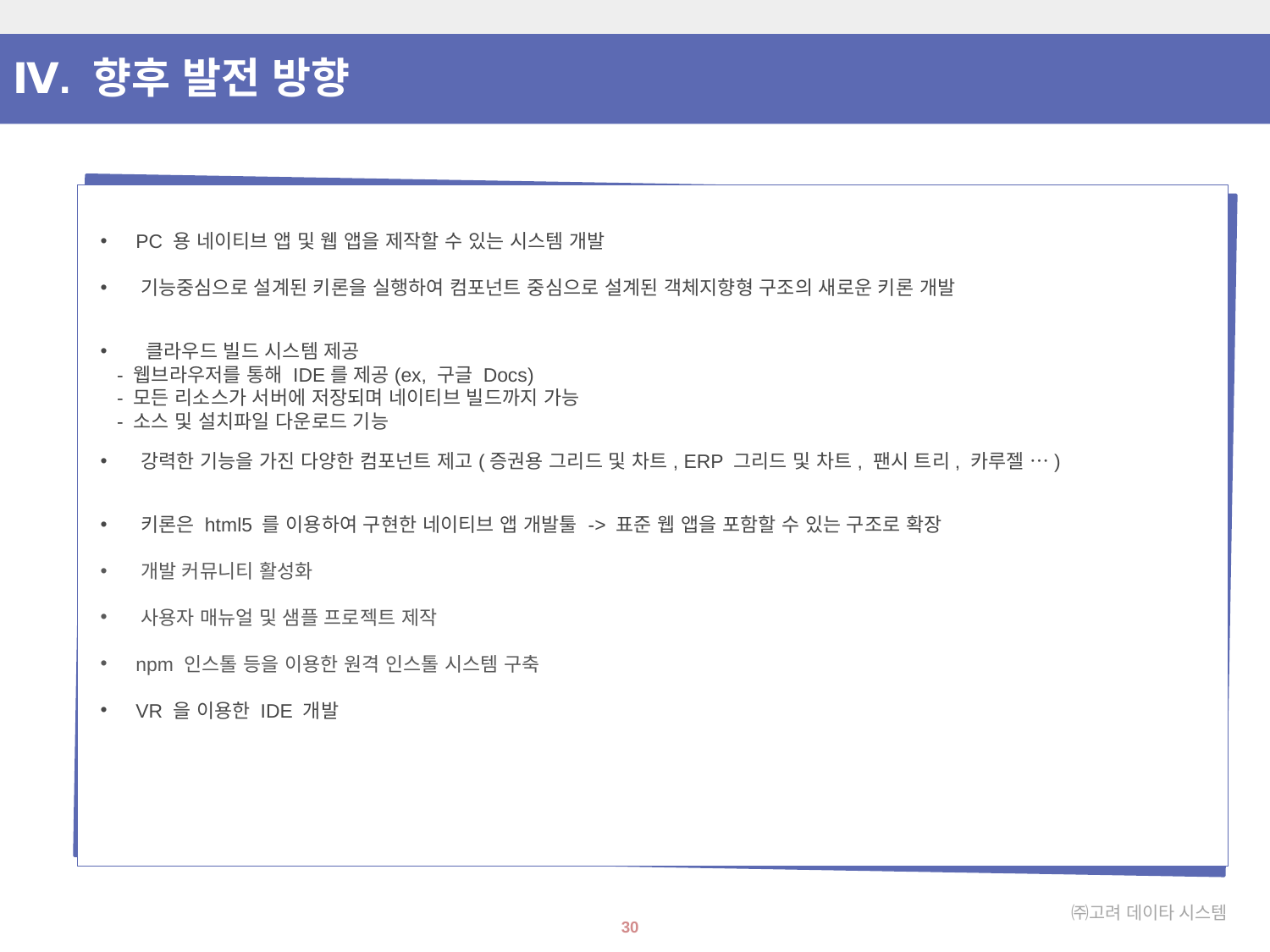

Ⅳ. 향후 발전 방향

 PC 용 네이티브 앱 및 웹 앱을 제작할 수 있는 시스템 개발

 기능중심으로 설계된 키론을 실행하여 컴포넌트 중심으로 설계된 객체지향형 구조의 새로운 키론 개발

  클라우드 빌드 시스템 제공
   - 웹브라우저를 통해 IDE를 제공(ex, 구글 Docs)
   - 모든 리소스가 서버에 저장되며 네이티브 빌드까지 가능
   - 소스 및 설치파일 다운로드 기능

 강력한 기능을 가진 다양한 컴포넌트 제고(증권용 그리드 및 차트, ERP 그리드 및 차트, 팬시 트리, 카루젤 …)

 키론은 html5 를 이용하여 구현한 네이티브 앱 개발툴 -> 표준 웹 앱을 포함할 수 있는 구조로 확장

 개발 커뮤니티 활성화

 사용자 매뉴얼 및 샘플 프로젝트 제작

 npm 인스톨 등을 이용한 원격 인스톨 시스템 구축

 VR 을 이용한 IDE 개발

30